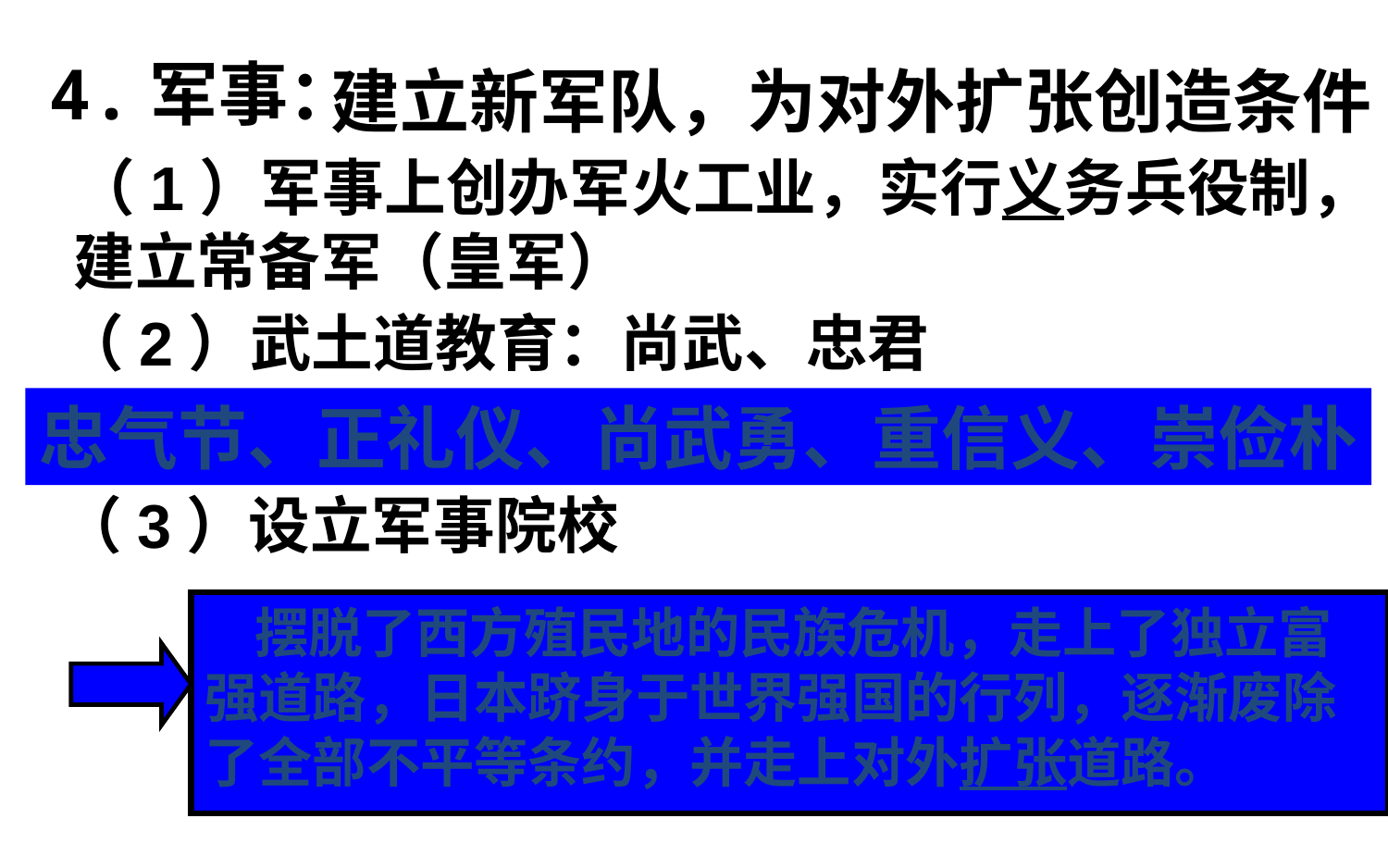

4.军事：
建立新军队，为对外扩张创造条件
（1）军事上创办军火工业，实行义务兵役制，建立常备军（皇军）
（2）武土道教育：尚武、忠君
忠气节、正礼仪、尚武勇、重信义、崇俭朴
（3）设立军事院校
   摆脱了西方殖民地的民族危机，走上了独立富强道路，日本跻身于世界强国的行列，逐渐废除了全部不平等条约，并走上对外扩张道路。